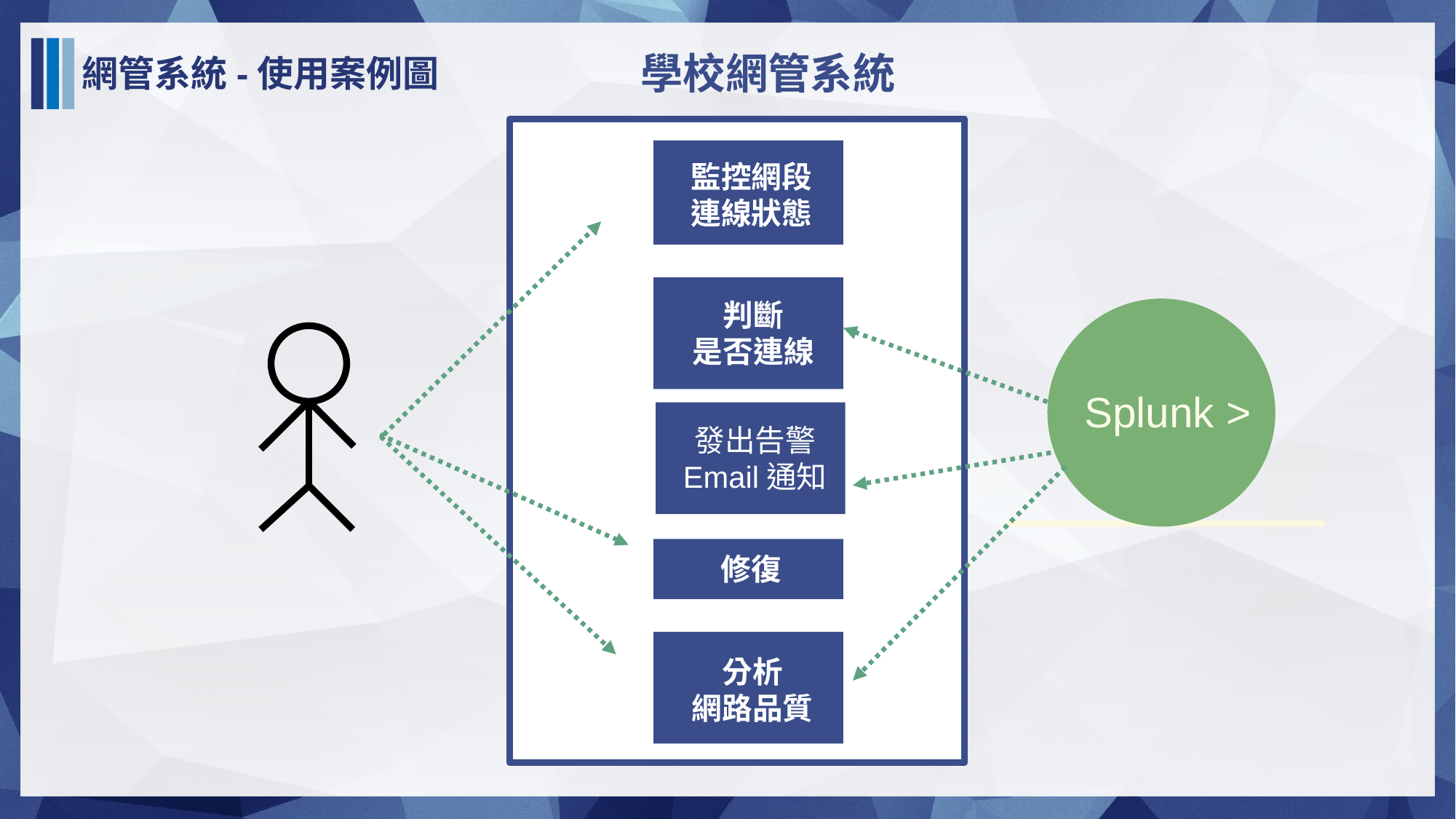

學校網管系統
網管系統-使用案例圖

監控網段
連線狀態

判斷
是否連線

Splunk >

發出告警
Email通知

修復

分析
網路品質